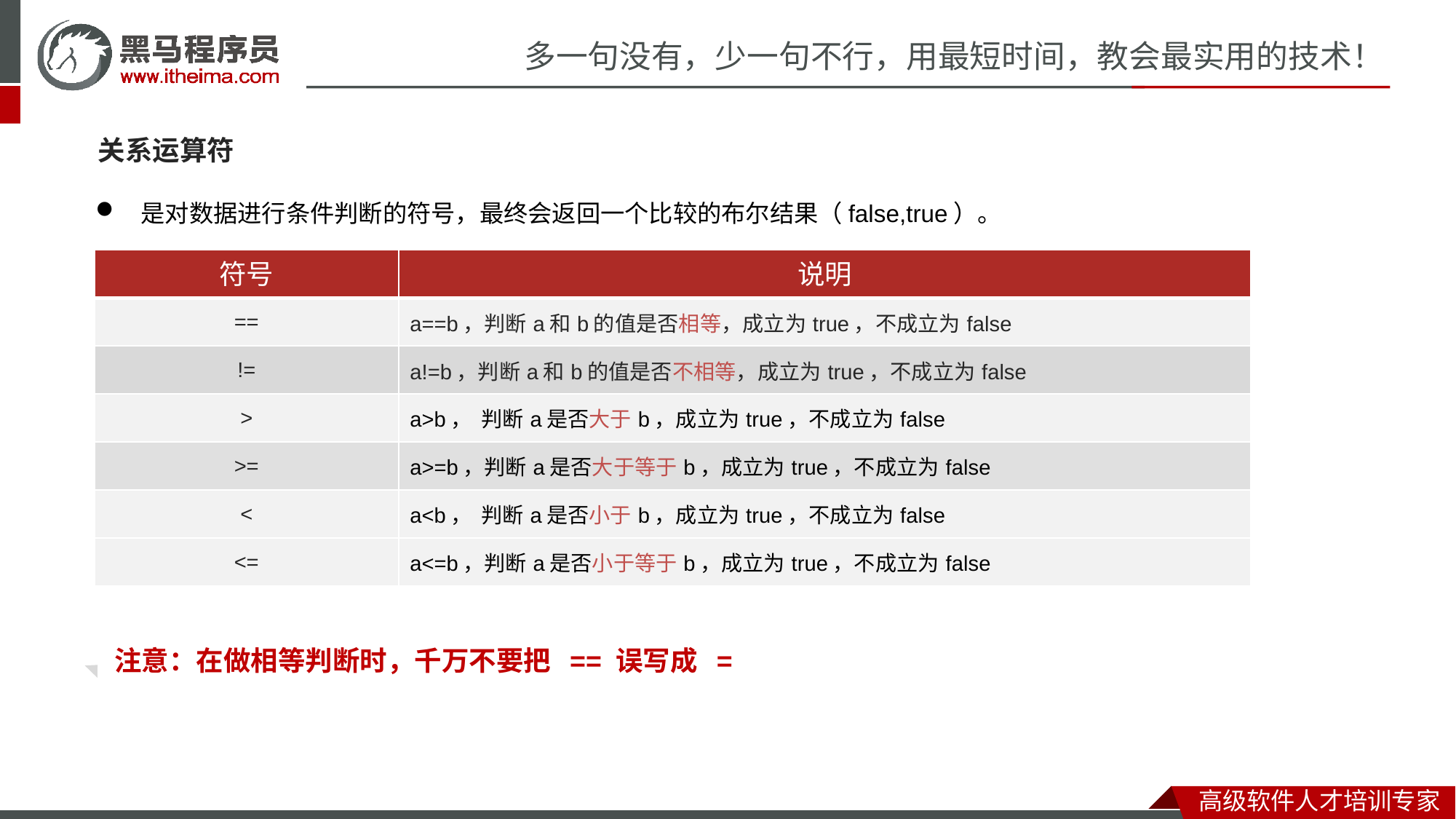

关系运算符
 是对数据进行条件判断的符号，最终会返回一个比较的布尔结果（false,true）。
| 符号 | 说明 |
| --- | --- |
| == | a==b，判断a和b的值是否相等，成立为true，不成立为false |
| != | a!=b，判断a和b的值是否不相等，成立为true，不成立为false |
| > | a>b， 判断a是否大于b，成立为true，不成立为false |
| >= | a>=b，判断a是否大于等于b，成立为true，不成立为false |
| < | a<b， 判断a是否小于b，成立为true，不成立为false |
| <= | a<=b，判断a是否小于等于b，成立为true，不成立为false |
注意：在做相等判断时，千万不要把  == 误写成  =